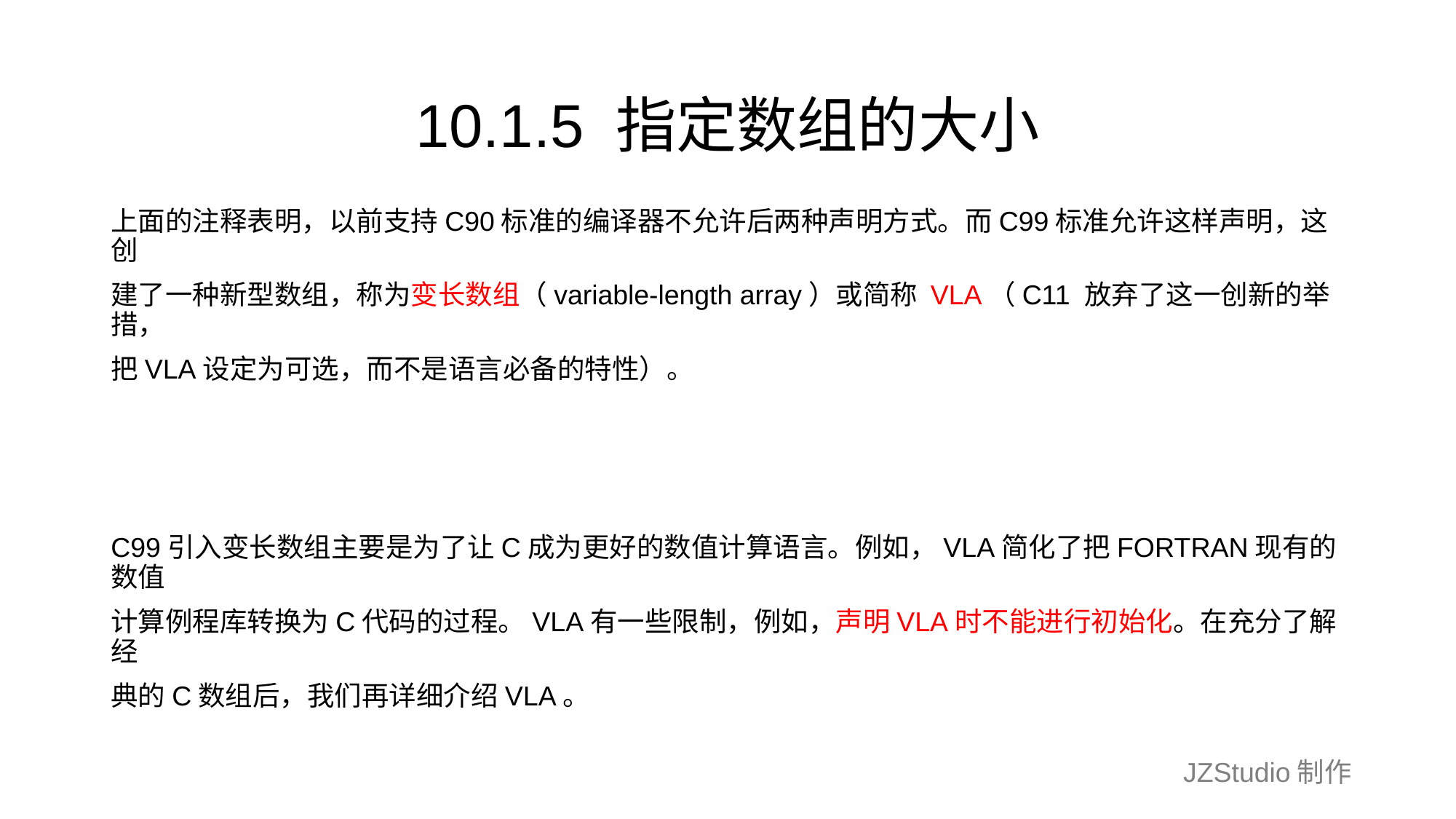

# 10.1.5 指定数组的大小
上面的注释表明，以前支持C90标准的编译器不允许后两种声明方式。而C99标准允许这样声明，这创
建了一种新型数组，称为变长数组（variable-length array）或简称 VLA（C11 放弃了这一创新的举措，
把VLA设定为可选，而不是语言必备的特性）。

C99引入变长数组主要是为了让C成为更好的数值计算语言。例如，VLA简化了把FORTRAN现有的数值
计算例程库转换为C代码的过程。VLA有一些限制，例如，声明VLA时不能进行初始化。在充分了解经
典的C数组后，我们再详细介绍VLA。